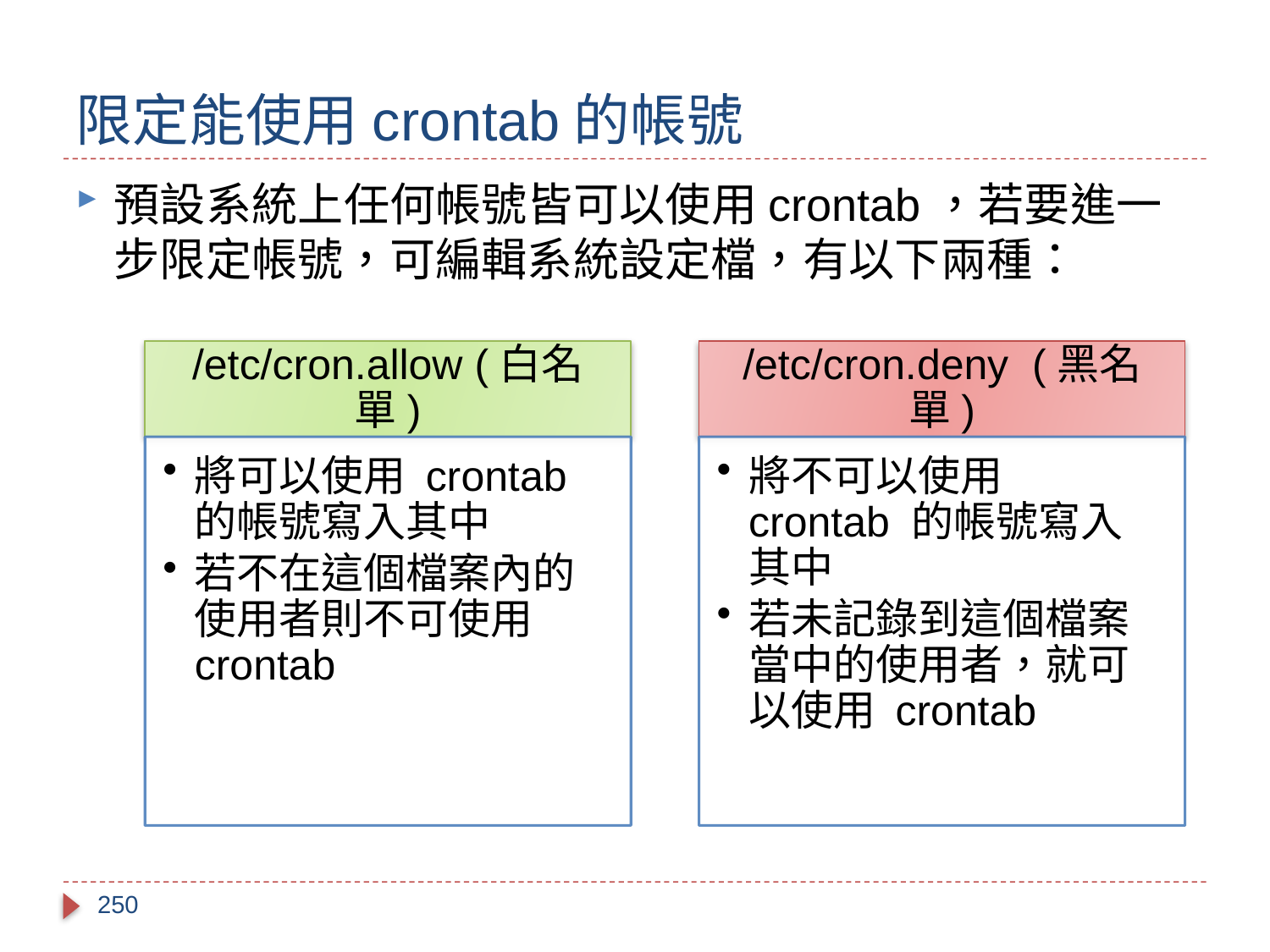

# 限定能使用crontab的帳號
預設系統上任何帳號皆可以使用crontab，若要進一步限定帳號，可編輯系統設定檔，有以下兩種：

/etc/cron.allow (白名單)
將可以使用 crontab 的帳號寫入其中
若不在這個檔案內的使用者則不可使用 crontab
/etc/cron.deny  (黑名單)
將不可以使用 crontab 的帳號寫入其中
若未記錄到這個檔案當中的使用者，就可以使用 crontab
250